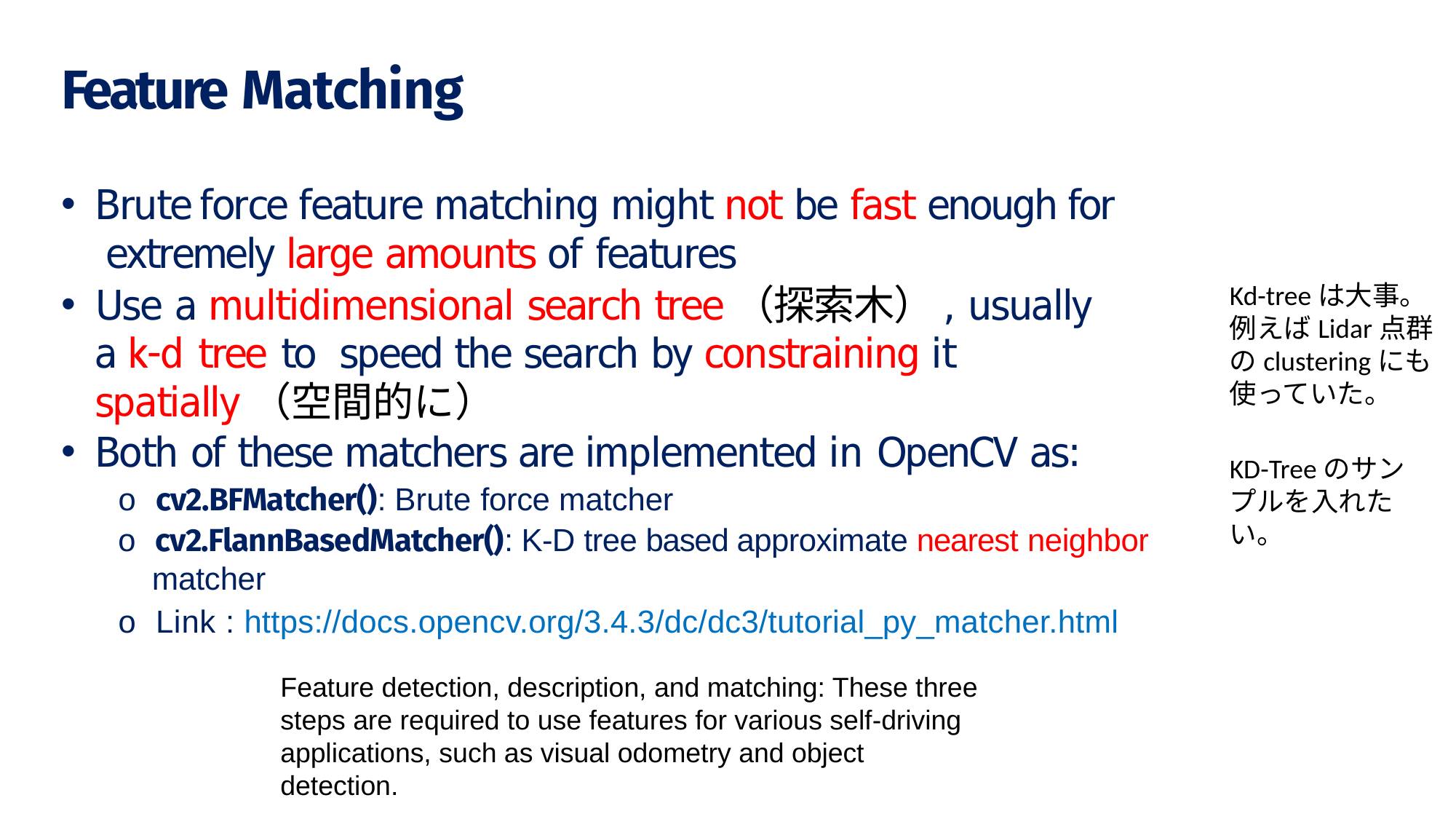

# Feature Matching
Brute force feature matching might not be fast enough for  extremely large amounts of features
Use a multidimensional search tree（探索木）, usually a k-d tree to  speed the search by constraining it spatially（空間的に）
Both of these matchers are implemented in OpenCV as:
o cv2.BFMatcher(): Brute force matcher
o cv2.FlannBasedMatcher(): K-D tree based approximate nearest neighbor  matcher
o Link : https://docs.opencv.org/3.4.3/dc/dc3/tutorial_py_matcher.html
Kd-treeは大事。例えばLidar点群のclusteringにも使っていた。
KD-Treeのサンプルを入れたい。
Feature detection, description, and matching: These three steps are required to use features for various self-driving applications, such as visual odometry and object detection.